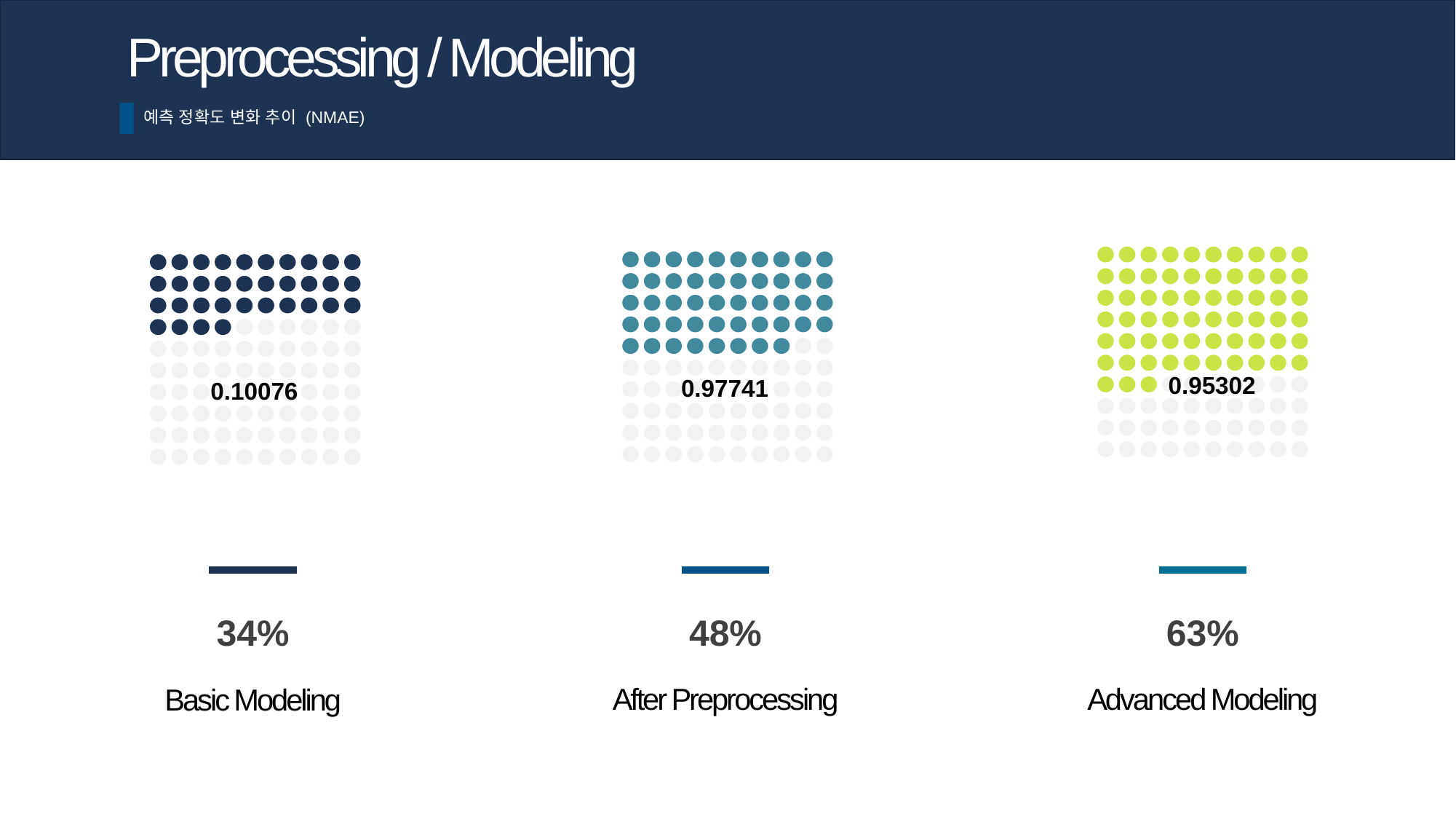

Preprocessing / Modeling
예측 정확도 변화 추이 (NMAE)

0.95302
0.97741
0.10076

34%
48%
63%
After Preprocessing
Advanced Modeling
Basic Modeling